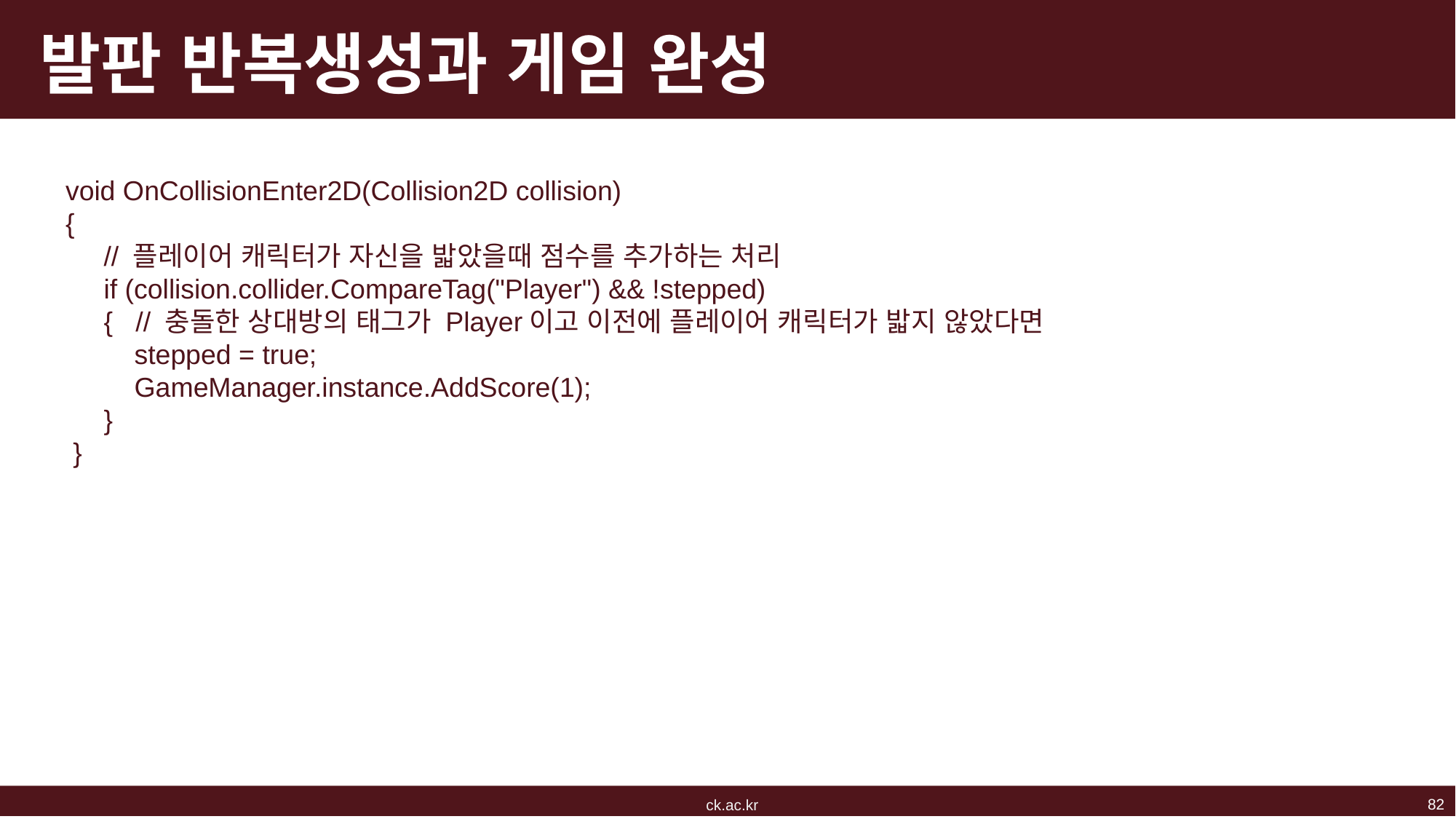

# 발판 반복생성과 게임 완성
   void OnCollisionEnter2D(Collision2D collision)
   {
        // 플레이어 캐릭터가 자신을 밟았을때 점수를 추가하는 처리
        if (collision.collider.CompareTag("Player") && !stepped)
        {   // 충돌한 상대방의 태그가 Player이고 이전에 플레이어 캐릭터가 밟지 않았다면
            stepped = true;
            GameManager.instance.AddScore(1);
        }
    }
82
ck.ac.kr